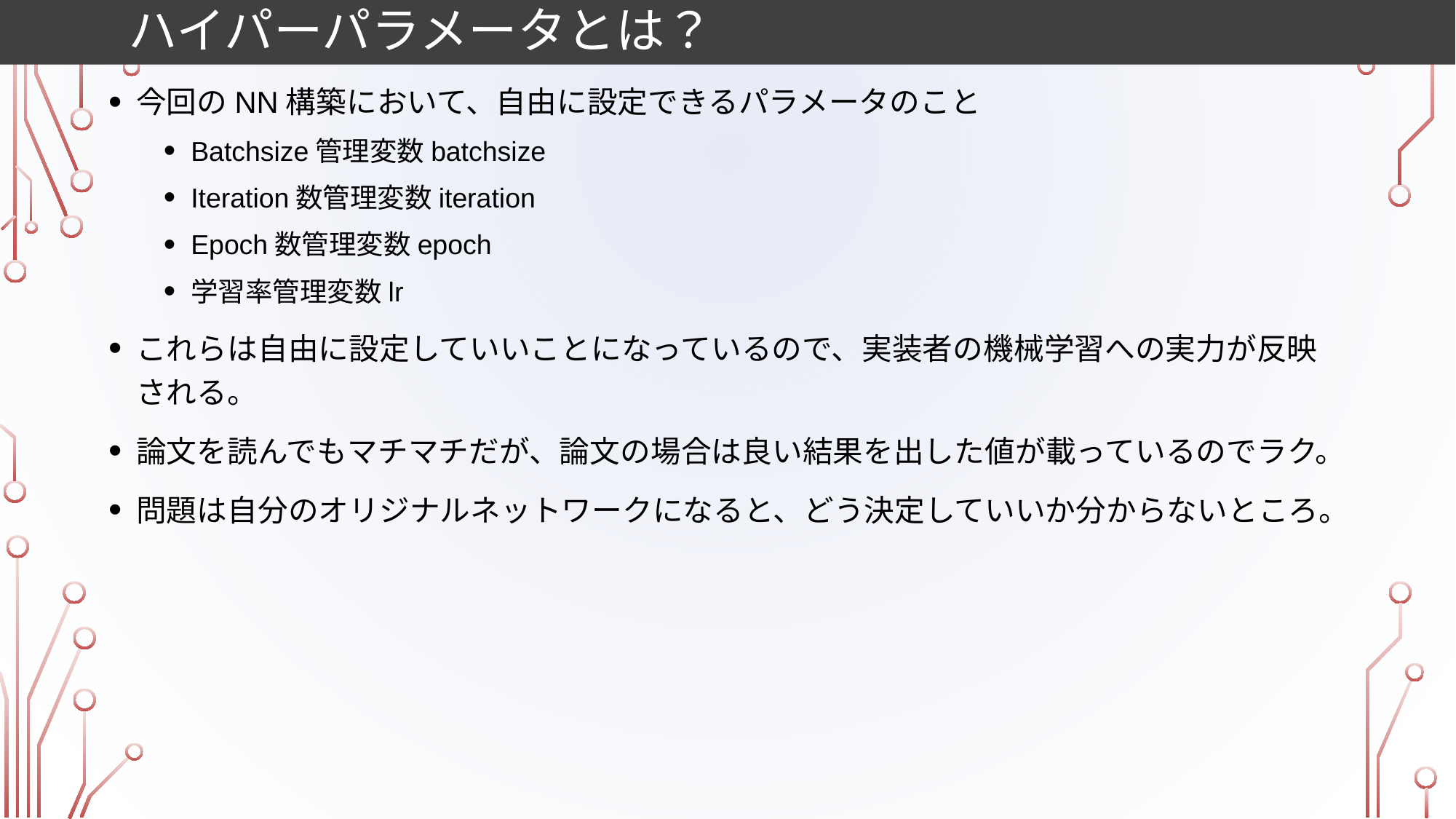

# ハイパーパラメータとは？
今回のNN構築において、自由に設定できるパラメータのこと
Batchsize管理変数batchsize
Iteration数管理変数iteration
Epoch数管理変数epoch
学習率管理変数lr
これらは自由に設定していいことになっているので、実装者の機械学習への実力が反映される。
論文を読んでもマチマチだが、論文の場合は良い結果を出した値が載っているのでラク。
問題は自分のオリジナルネットワークになると、どう決定していいか分からないところ。